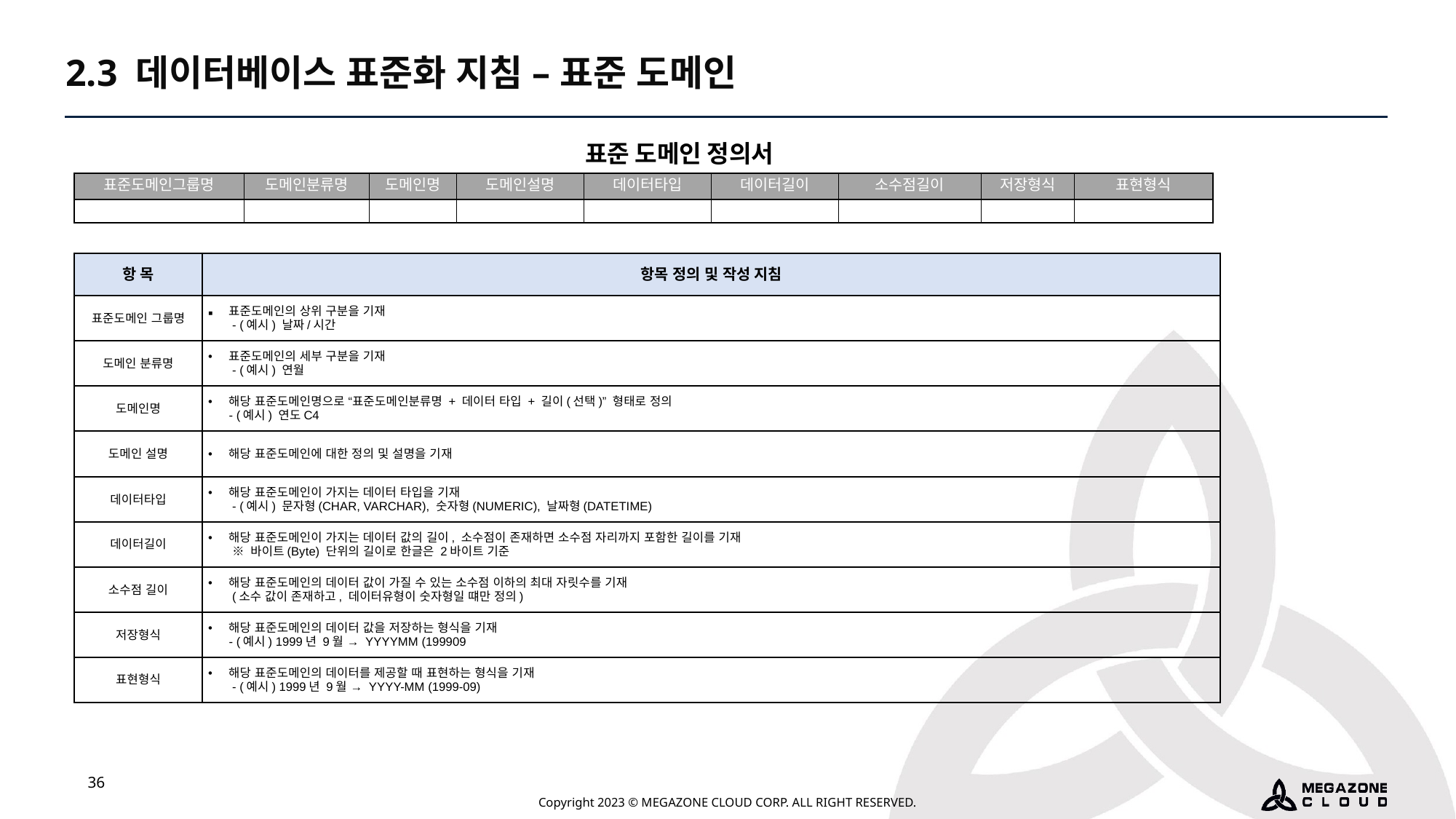

2.3 데이터베이스 표준화 지침 – 표준 도메인
표준 도메인 정의서
| 표준도메인그룹명 | 도메인분류명 | 도메인명 | 도메인설명 | 데이터타입 | 데이터길이 | 소수점길이 | 저장형식 | 표현형식 |
| --- | --- | --- | --- | --- | --- | --- | --- | --- |
|  |  |  |  |  |  |  |  |  |
| 항 목 | 항목 정의 및 작성 지침 |
| --- | --- |
| 표준도메인 그룹명 | 표준도메인의 상위 구분을 기재 - (예시) 날짜/시간 |
| 도메인 분류명 | 표준도메인의 세부 구분을 기재 - (예시) 연월 |
| 도메인명 | 해당 표준도메인명으로 “표준도메인분류명 + 데이터 타입 + 길이(선택)” 형태로 정의 - (예시) 연도C4 |
| 도메인 설명 | 해당 표준도메인에 대한 정의 및 설명을 기재 |
| 데이터타입 | 해당 표준도메인이 가지는 데이터 타입을 기재 - (예시) 문자형(CHAR, VARCHAR), 숫자형(NUMERIC), 날짜형(DATETIME) |
| 데이터길이 | 해당 표준도메인이 가지는 데이터 값의 길이, 소수점이 존재하면 소수점 자리까지 포함한 길이를 기재 ※ 바이트(Byte) 단위의 길이로 한글은 2바이트 기준 |
| 소수점 길이 | 해당 표준도메인의 데이터 값이 가질 수 있는 소수점 이하의 최대 자릿수를 기재 (소수 값이 존재하고, 데이터유형이 숫자형일 떄만 정의) |
| 저장형식 | 해당 표준도메인의 데이터 값을 저장하는 형식을 기재 - (예시) 1999년 9월 → YYYYMM (199909 |
| 표현형식 | 해당 표준도메인의 데이터를 제공할 때 표현하는 형식을 기재 - (예시) 1999년 9월 → YYYY-MM (1999-09) |